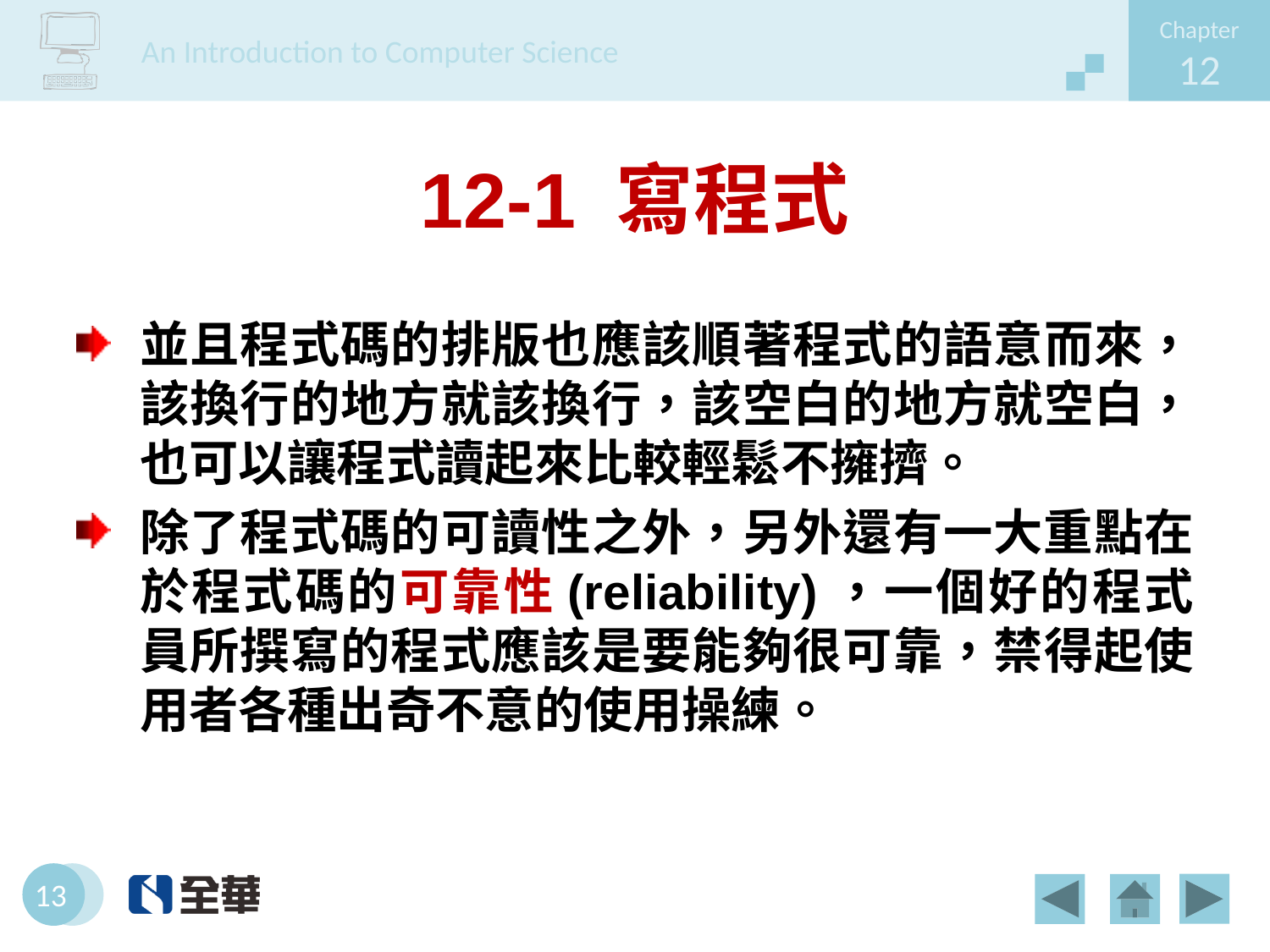

# 12-1 寫程式
並且程式碼的排版也應該順著程式的語意而來，該換行的地方就該換行，該空白的地方就空白，也可以讓程式讀起來比較輕鬆不擁擠。
除了程式碼的可讀性之外，另外還有一大重點在於程式碼的可靠性(reliability)，一個好的程式員所撰寫的程式應該是要能夠很可靠，禁得起使用者各種出奇不意的使用操練。